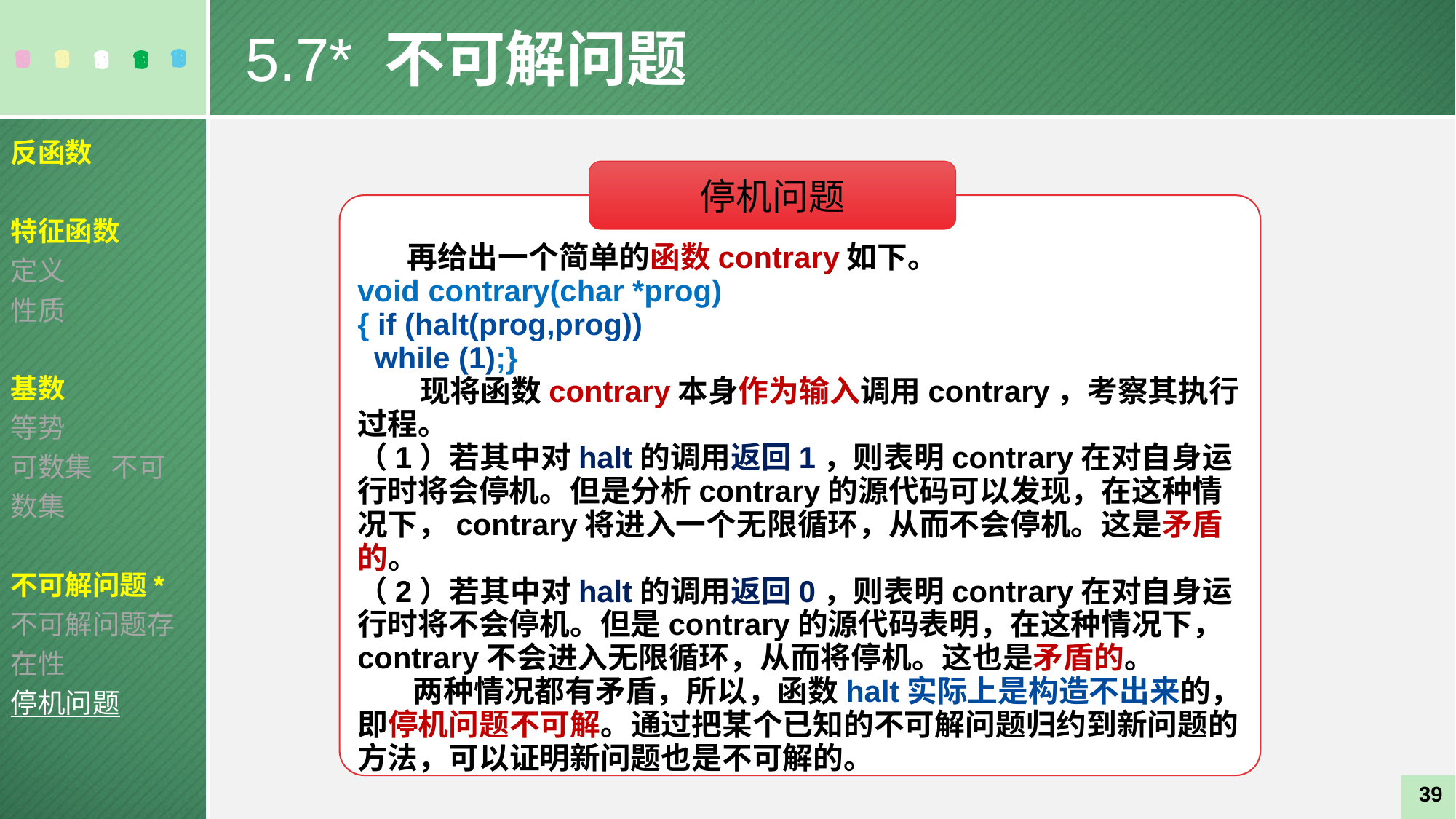

5.7* 不可解问题

反函数

特征函数
定义
性质

基数
等势
可数集   不可数集

不可解问题*
不可解问题存在性
停机问题

停机问题

        再给出一个简单的函数contrary如下。
void contrary(char *prog)
{ if (halt(prog,prog))
  while (1);}
        现将函数contrary本身作为输入调用contrary，考察其执行过程。
（1）若其中对halt的调用返回1，则表明contrary在对自身运行时将会停机。但是分析contrary的源代码可以发现，在这种情况下，contrary将进入一个无限循环，从而不会停机。这是矛盾的。
（2）若其中对halt的调用返回0，则表明contrary在对自身运行时将不会停机。但是contrary的源代码表明，在这种情况下，contrary不会进入无限循环，从而将停机。这也是矛盾的。
       两种情况都有矛盾，所以，函数halt实际上是构造不出来的，即停机问题不可解。通过把某个已知的不可解问题归约到新问题的方法，可以证明新问题也是不可解的。
39